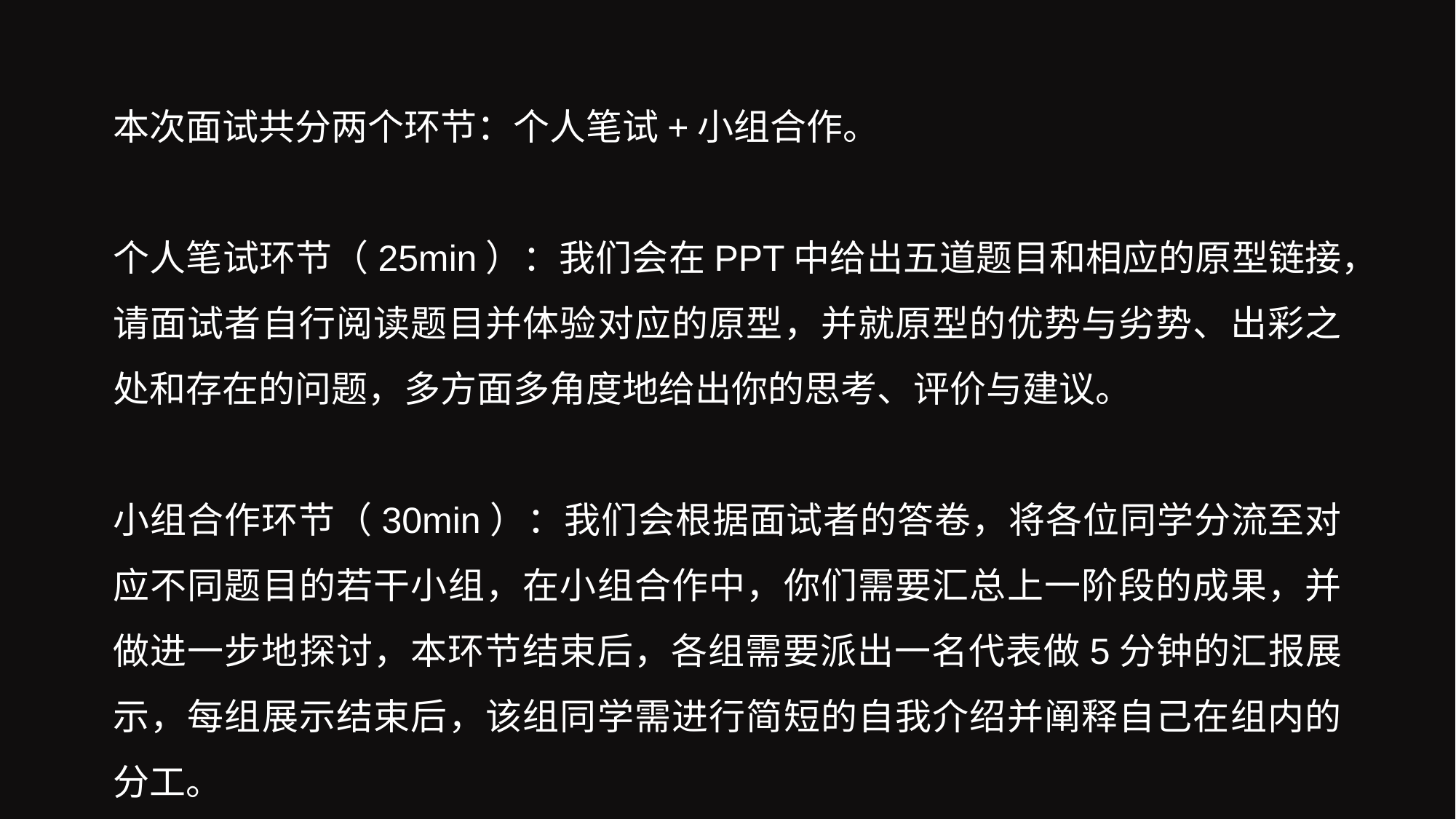

本次面试共分两个环节：个人笔试+小组合作。

个人笔试环节（25min）：我们会在PPT中给出五道题目和相应的原型链接，请面试者自行阅读题目并体验对应的原型，并就原型的优势与劣势、出彩之处和存在的问题，多方面多角度地给出你的思考、评价与建议。

小组合作环节（30min）：我们会根据面试者的答卷，将各位同学分流至对应不同题目的若干小组，在小组合作中，你们需要汇总上一阶段的成果，并做进一步地探讨，本环节结束后，各组需要派出一名代表做5分钟的汇报展示，每组展示结束后，该组同学需进行简短的自我介绍并阐释自己在组内的分工。